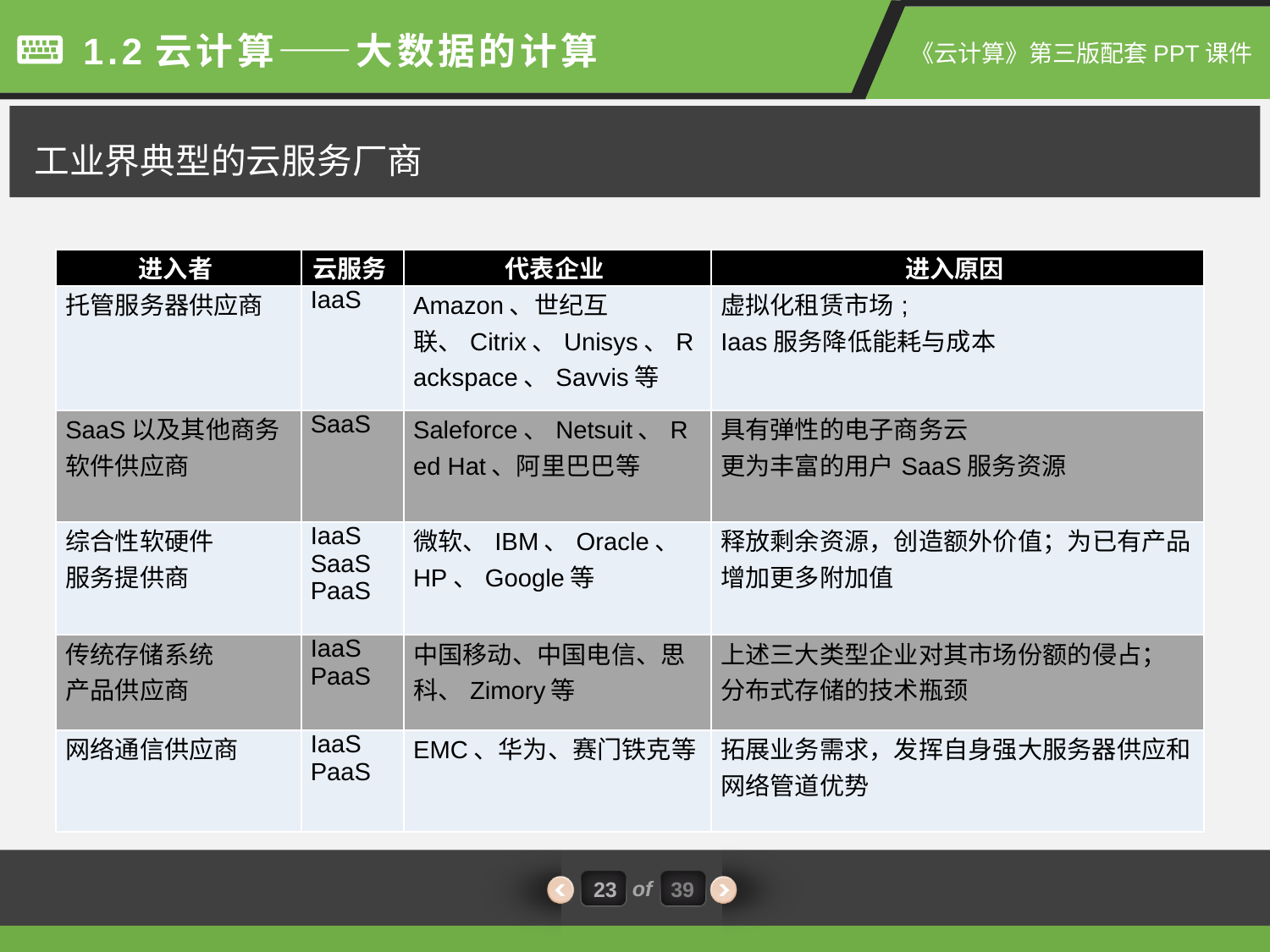

1.2云计算——大数据的计算
《云计算》第三版配套PPT课件

工业界典型的云服务厂商
| 进入者 | 云服务 | 代表企业 | 进入原因 |
| --- | --- | --- | --- |
| 托管服务器供应商 | IaaS | Amazon、世纪互联、Citrix、Unisys、Rackspace、Savvis等 | 虚拟化租赁市场; Iaas服务降低能耗与成本 |
| SaaS以及其他商务软件供应商 | SaaS | Saleforce、Netsuit、Red Hat、阿里巴巴等 | 具有弹性的电子商务云 更为丰富的用户SaaS服务资源 |
| 综合性软硬件 服务提供商 | IaaS SaaS PaaS | 微软、IBM、Oracle、HP、Google等 | 释放剩余资源，创造额外价值；为已有产品增加更多附加值 |
| 传统存储系统 产品供应商 | IaaS PaaS | 中国移动、中国电信、思科、Zimory等 | 上述三大类型企业对其市场份额的侵占； 分布式存储的技术瓶颈 |
| 网络通信供应商 | IaaS PaaS | EMC、华为、赛门铁克等 | 拓展业务需求，发挥自身强大服务器供应和网络管道优势 |
专用
通用
23